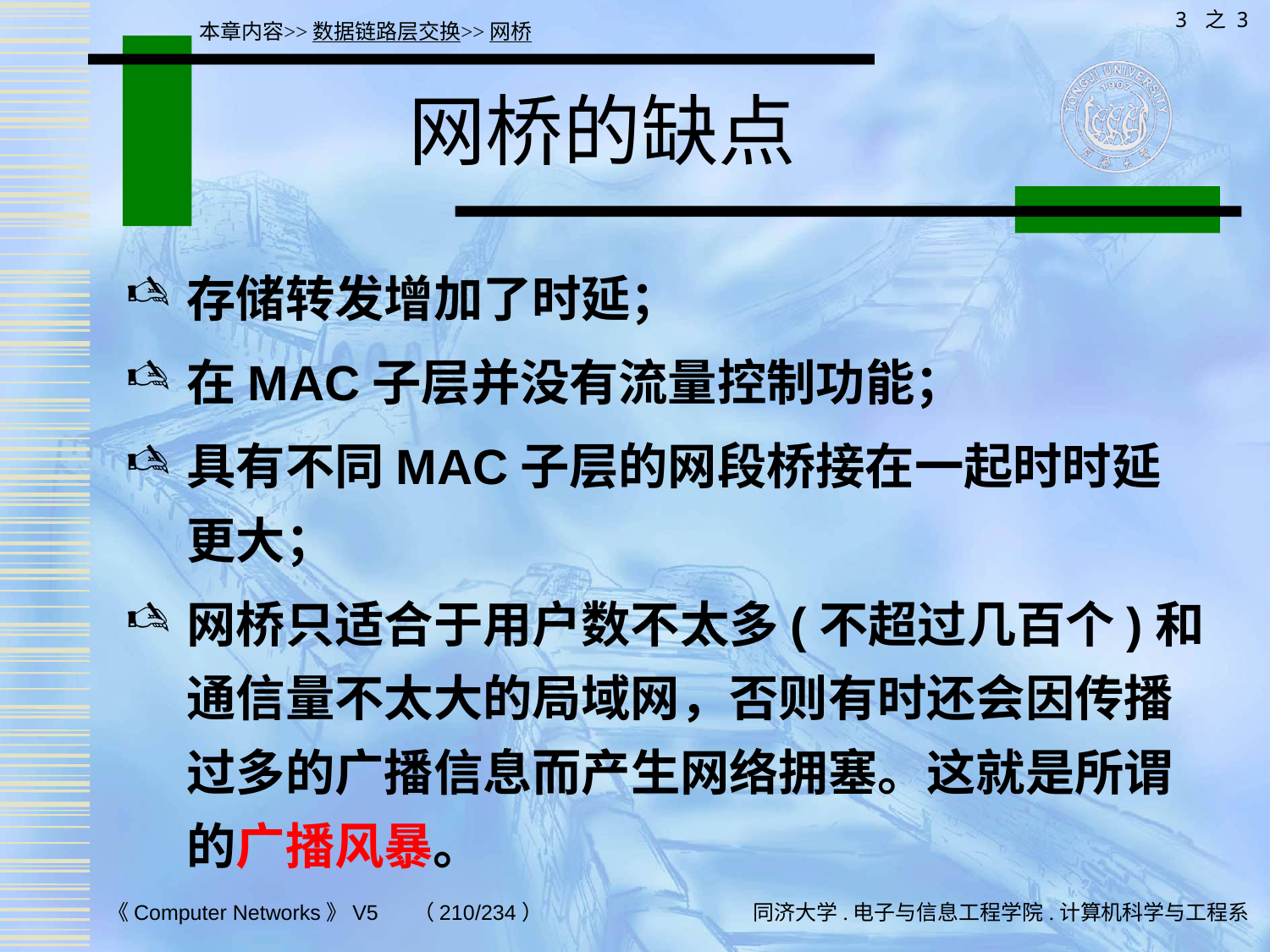

3 之 3
本章内容>>数据链路层交换>>网桥
# 网桥的缺点
存储转发增加了时延；
在MAC子层并没有流量控制功能；
具有不同MAC子层的网段桥接在一起时时延更大；
网桥只适合于用户数不太多(不超过几百个)和通信量不太大的局域网，否则有时还会因传播过多的广播信息而产生网络拥塞。这就是所谓的广播风暴。